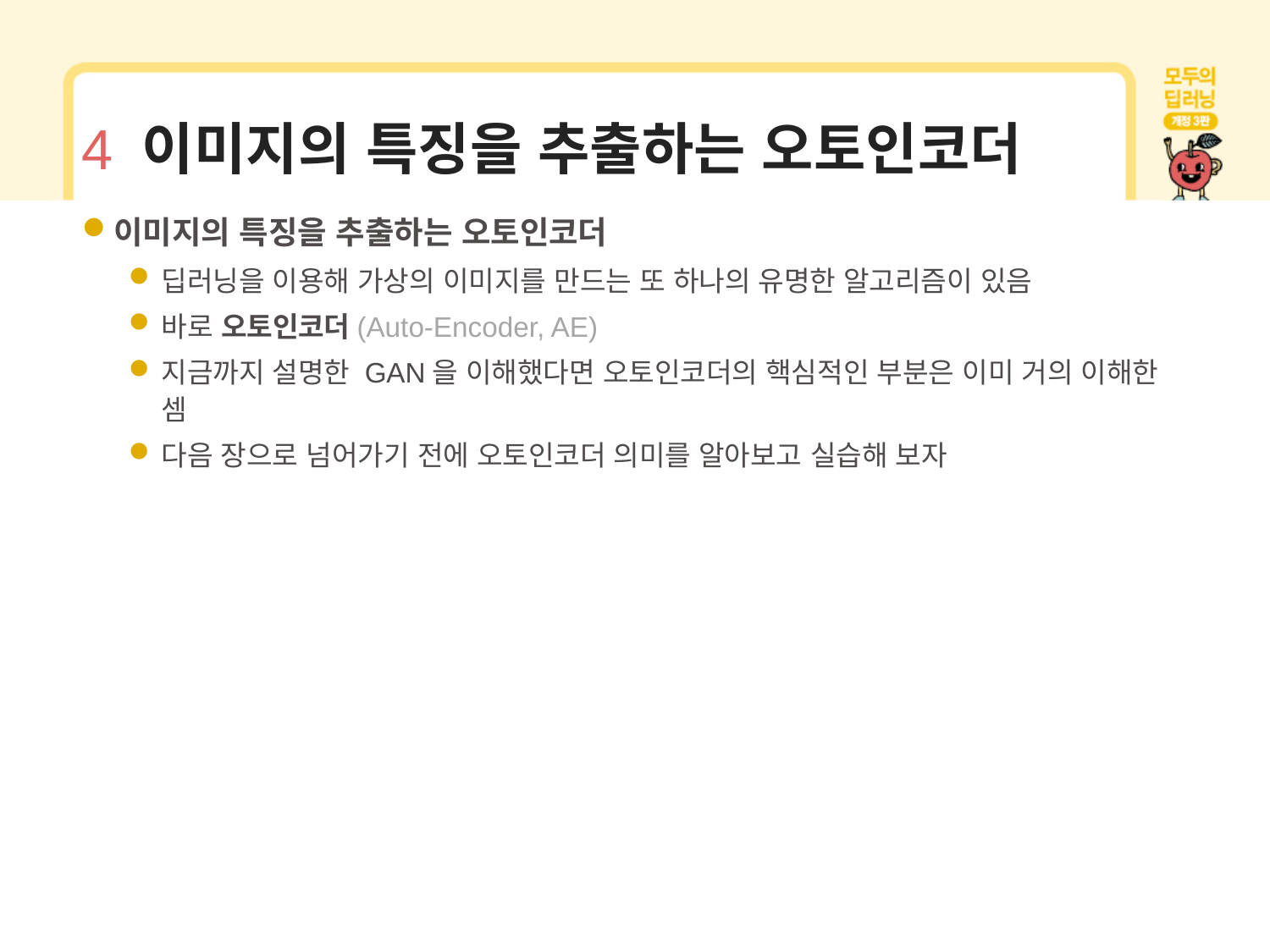

# 4 이미지의 특징을 추출하는 오토인코더
이미지의 특징을 추출하는 오토인코더
딥러닝을 이용해 가상의 이미지를 만드는 또 하나의 유명한 알고리즘이 있음
바로 오토인코더(Auto-Encoder, AE)
지금까지 설명한 GAN을 이해했다면 오토인코더의 핵심적인 부분은 이미 거의 이해한 셈
다음 장으로 넘어가기 전에 오토인코더 의미를 알아보고 실습해 보자